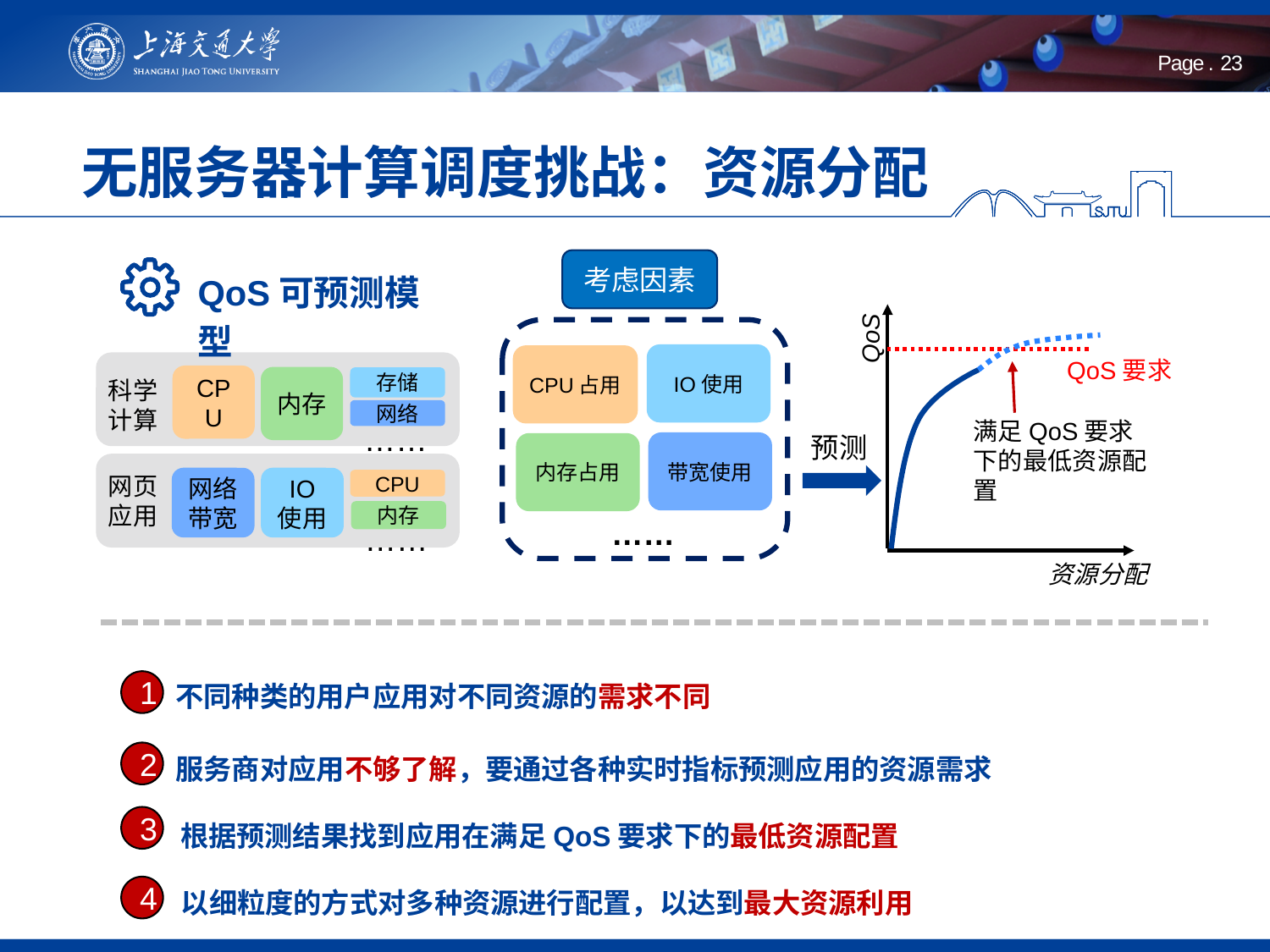

# 无服务器计算调度挑战：资源分配
考虑因素
QoS可预测模型

QoS
资源分配

QoS要求

满足QoS要求下的最低资源配置

IO使用
CPU占用
预测
带宽使用
内存占用

……

CPU
内存
存储
科学计算
网络
……

网页应用
网络
带宽
IO
使用
CPU
内存
……
不同种类的用户应用对不同资源的需求不同
1
服务商对应用不够了解，要通过各种实时指标预测应用的资源需求
2
根据预测结果找到应用在满足QoS要求下的最低资源配置
3
以细粒度的方式对多种资源进行配置，以达到最大资源利用
4